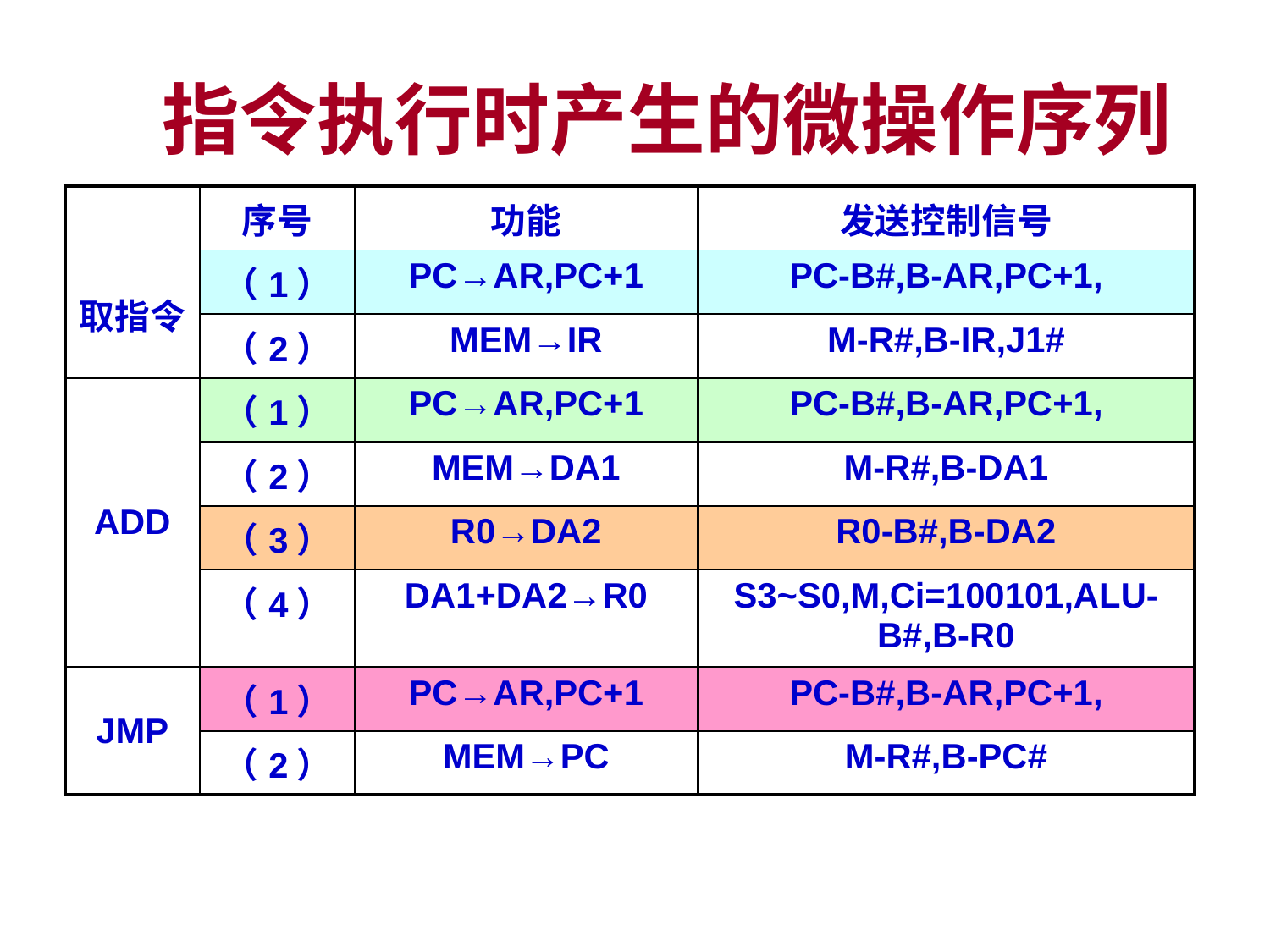

# 指令执行时产生的微操作序列
|  | 序号 | 功能 | 发送控制信号 |
| --- | --- | --- | --- |
| 取指令 | （1） | PC→AR,PC+1 | PC-B#,B-AR,PC+1, |
|  | （2） | MEM→IR | M-R#,B-IR,J1# |
| ADD | （1） | PC→AR,PC+1 | PC-B#,B-AR,PC+1, |
|  | （2） | MEM→DA1 | M-R#,B-DA1 |
|  | （3） | R0→DA2 | R0-B#,B-DA2 |
|  | （4） | DA1+DA2→R0 | S3~S0,M,Ci=100101,ALU-B#,B-R0 |
| JMP | （1） | PC→AR,PC+1 | PC-B#,B-AR,PC+1, |
|  | （2） | MEM→PC | M-R#,B-PC# |